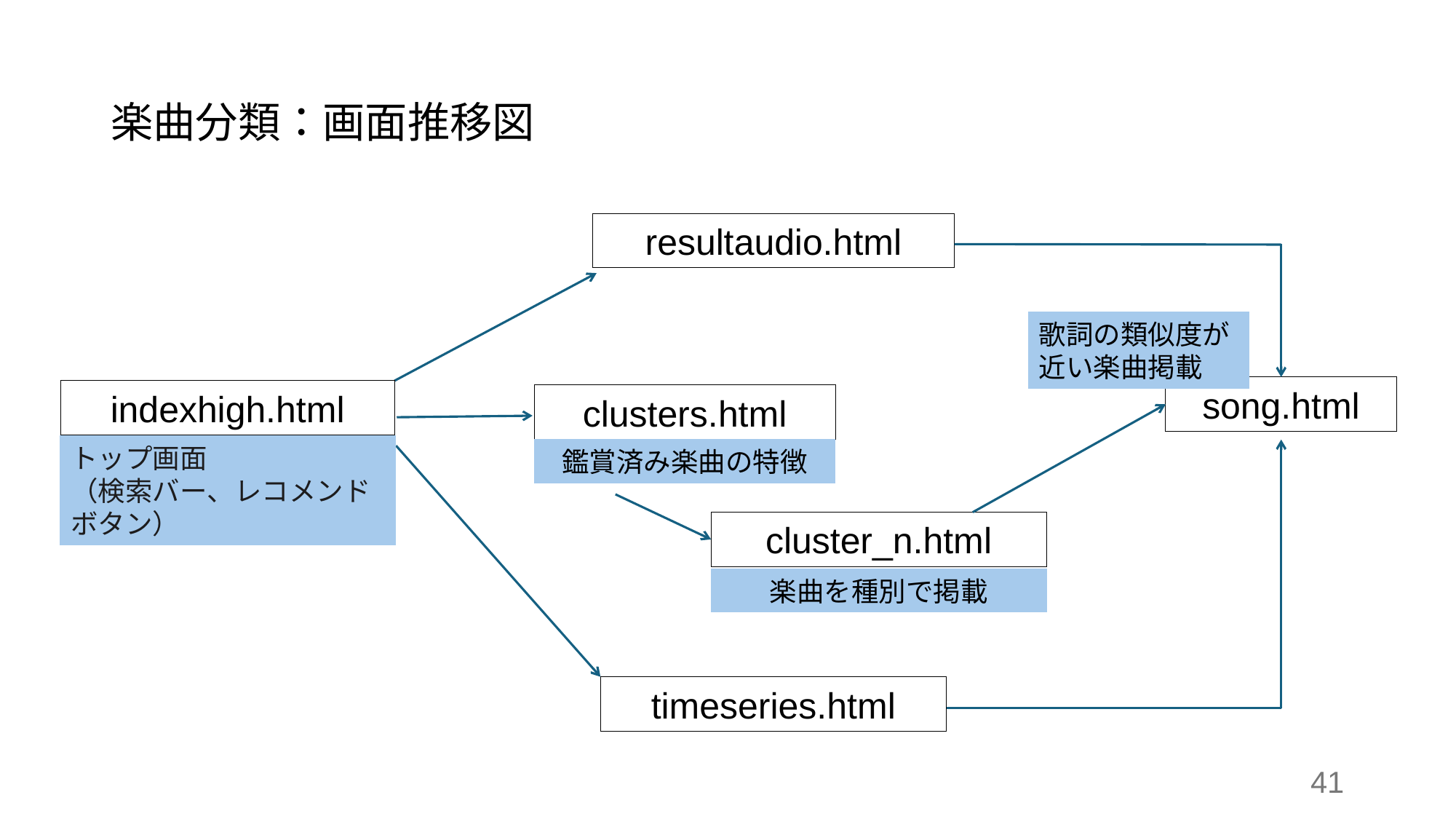

# 楽曲分類：画面推移図
resultaudio.html
歌詞の類似度が近い楽曲掲載
song.html
indexhigh.html
clusters.html
トップ画面
（検索バー、レコメンドボタン）
鑑賞済み楽曲の特徴
cluster_n.html
楽曲を種別で掲載
timeseries.html
41